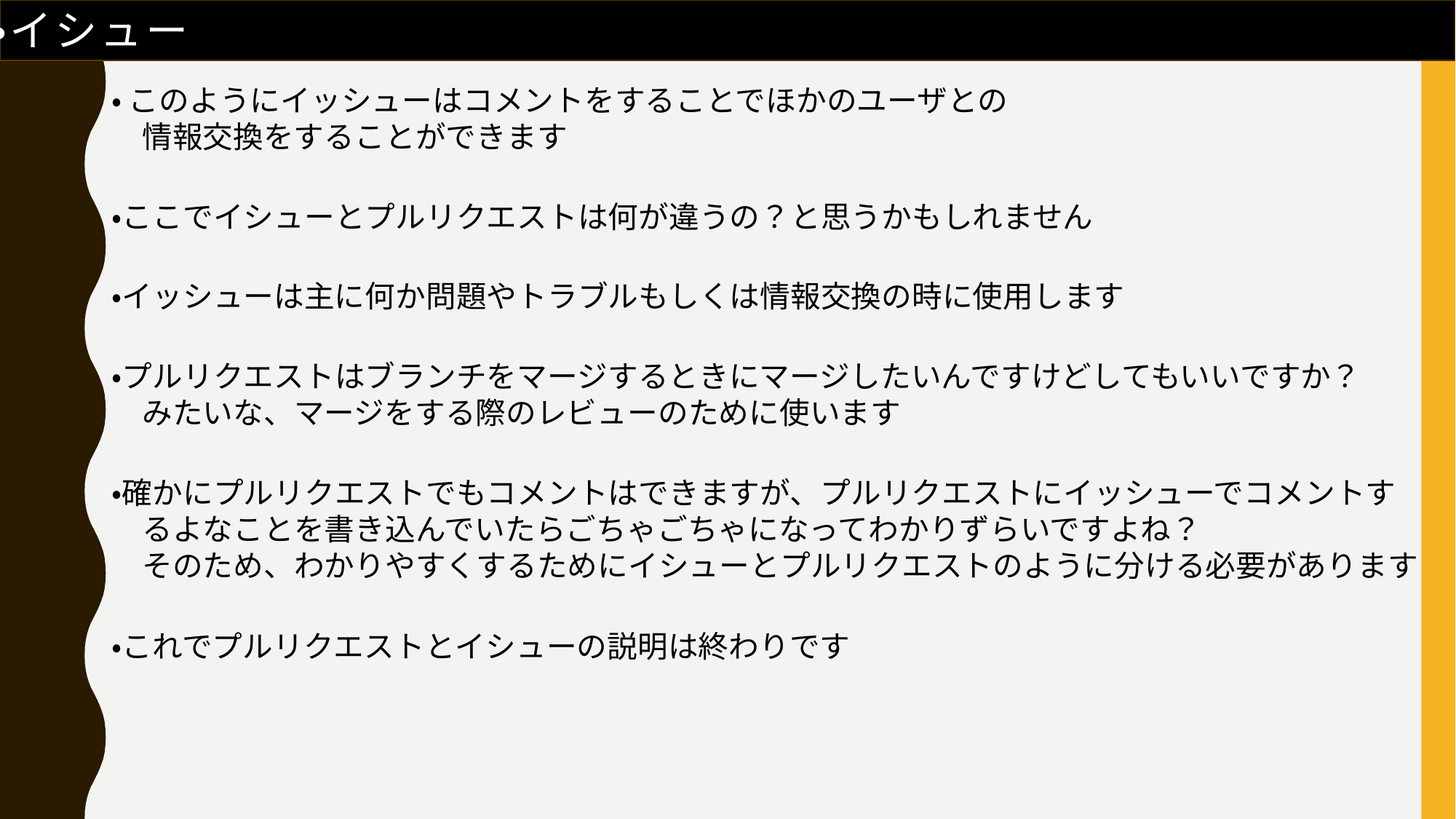

・イシュー
・ このようにイッシューはコメントをすることでほかのユーザとの
　情報交換をすることができます
・ここでイシューとプルリクエストは何が違うの？と思うかもしれません
・イッシューは主に何か問題やトラブルもしくは情報交換の時に使用します
・プルリクエストはブランチをマージするときにマージしたいんですけどしてもいいですか？
　みたいな、マージをする際のレビューのために使います
・確かにプルリクエストでもコメントはできますが、プルリクエストにイッシューでコメントす
　るよなことを書き込んでいたらごちゃごちゃになってわかりずらいですよね？
　そのため、わかりやすくするためにイシューとプルリクエストのように分ける必要があります
・これでプルリクエストとイシューの説明は終わりです